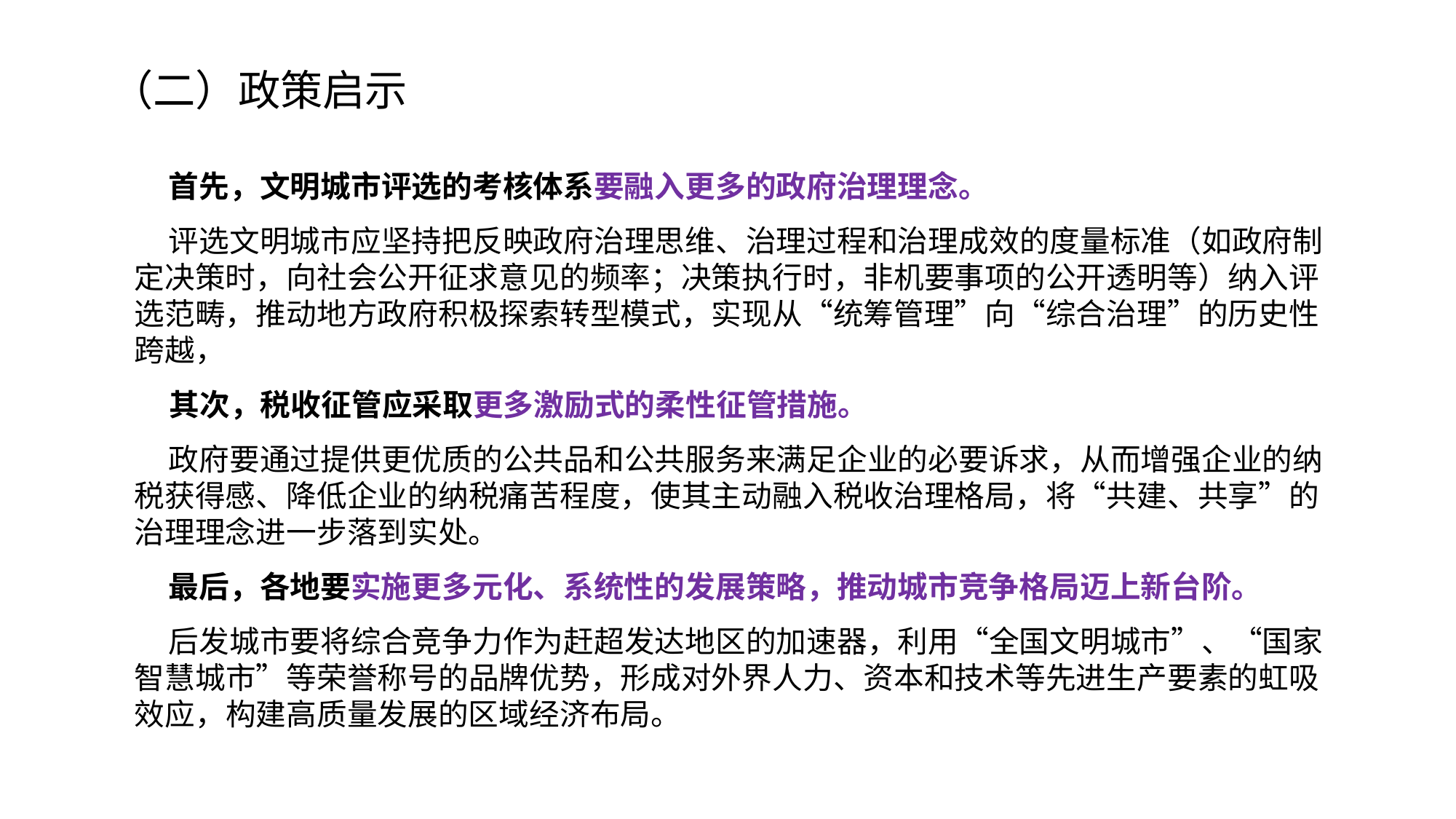

# （二）政策启示
    首先，文明城市评选的考核体系要融入更多的政府治理理念。
    评选文明城市应坚持把反映政府治理思维、治理过程和治理成效的度量标准（如政府制定决策时，向社会公开征求意见的频率；决策执行时，非机要事项的公开透明等）纳入评选范畴，推动地方政府积极探索转型模式，实现从“统筹管理”向“综合治理”的历史性跨越，
    其次，税收征管应采取更多激励式的柔性征管措施。
    政府要通过提供更优质的公共品和公共服务来满足企业的必要诉求，从而增强企业的纳税获得感、降低企业的纳税痛苦程度，使其主动融入税收治理格局，将“共建、共享”的治理理念进一步落到实处。
    最后，各地要实施更多元化、系统性的发展策略，推动城市竞争格局迈上新台阶。
    后发城市要将综合竞争力作为赶超发达地区的加速器，利用“全国文明城市”、“国家智慧城市”等荣誉称号的品牌优势，形成对外界人力、资本和技术等先进生产要素的虹吸效应，构建高质量发展的区域经济布局。